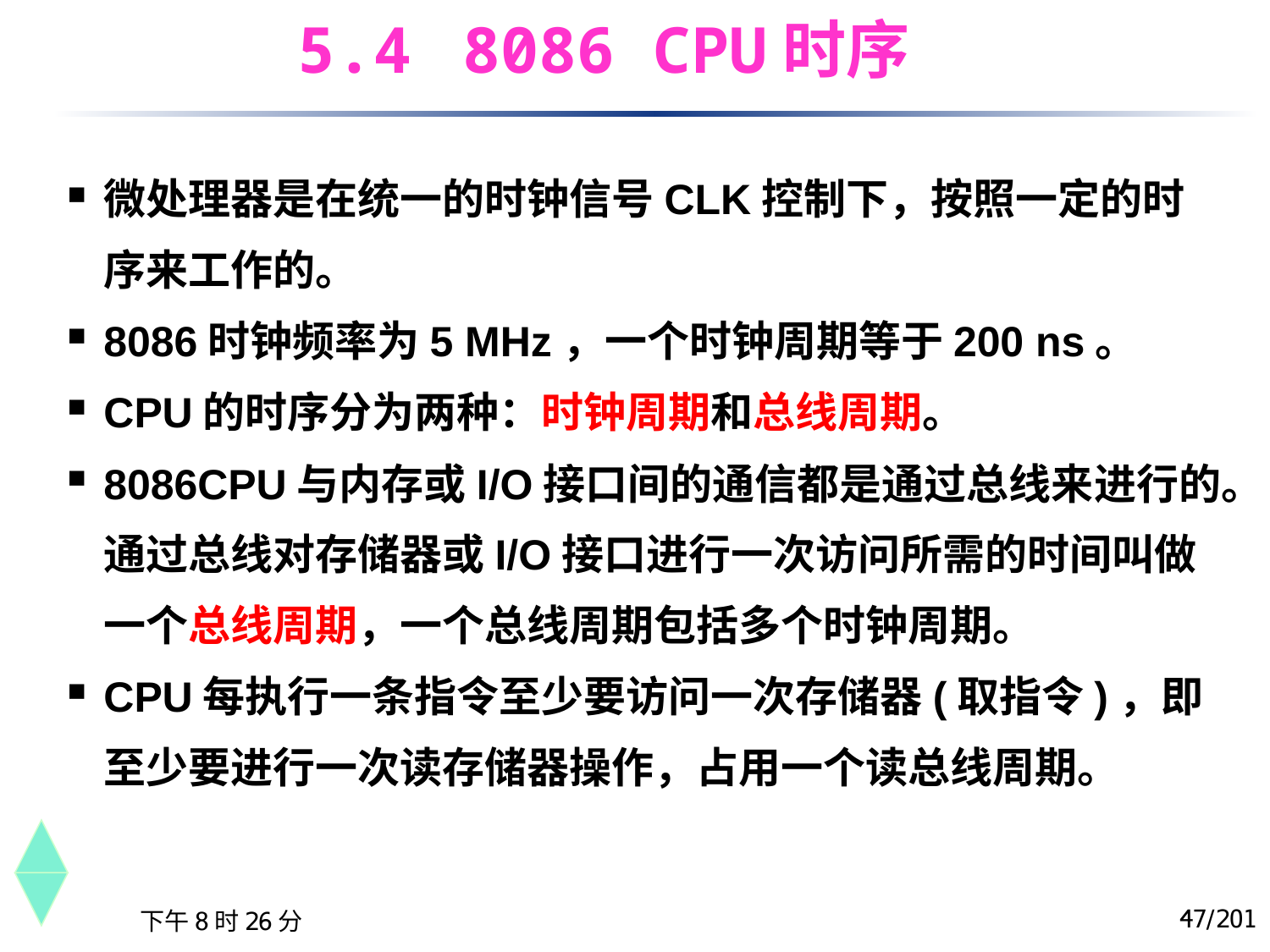

5.4	 8086 CPU时序
微处理器是在统一的时钟信号CLK控制下，按照一定的时序来工作的。
8086时钟频率为5 MHz，一个时钟周期等于200 ns。
CPU的时序分为两种：时钟周期和总线周期。
8086CPU与内存或I/O接口间的通信都是通过总线来进行的。通过总线对存储器或I/O接口进行一次访问所需的时间叫做一个总线周期，一个总线周期包括多个时钟周期。
CPU每执行一条指令至少要访问一次存储器(取指令)，即至少要进行一次读存储器操作，占用一个读总线周期。
47/201
下午8时26分